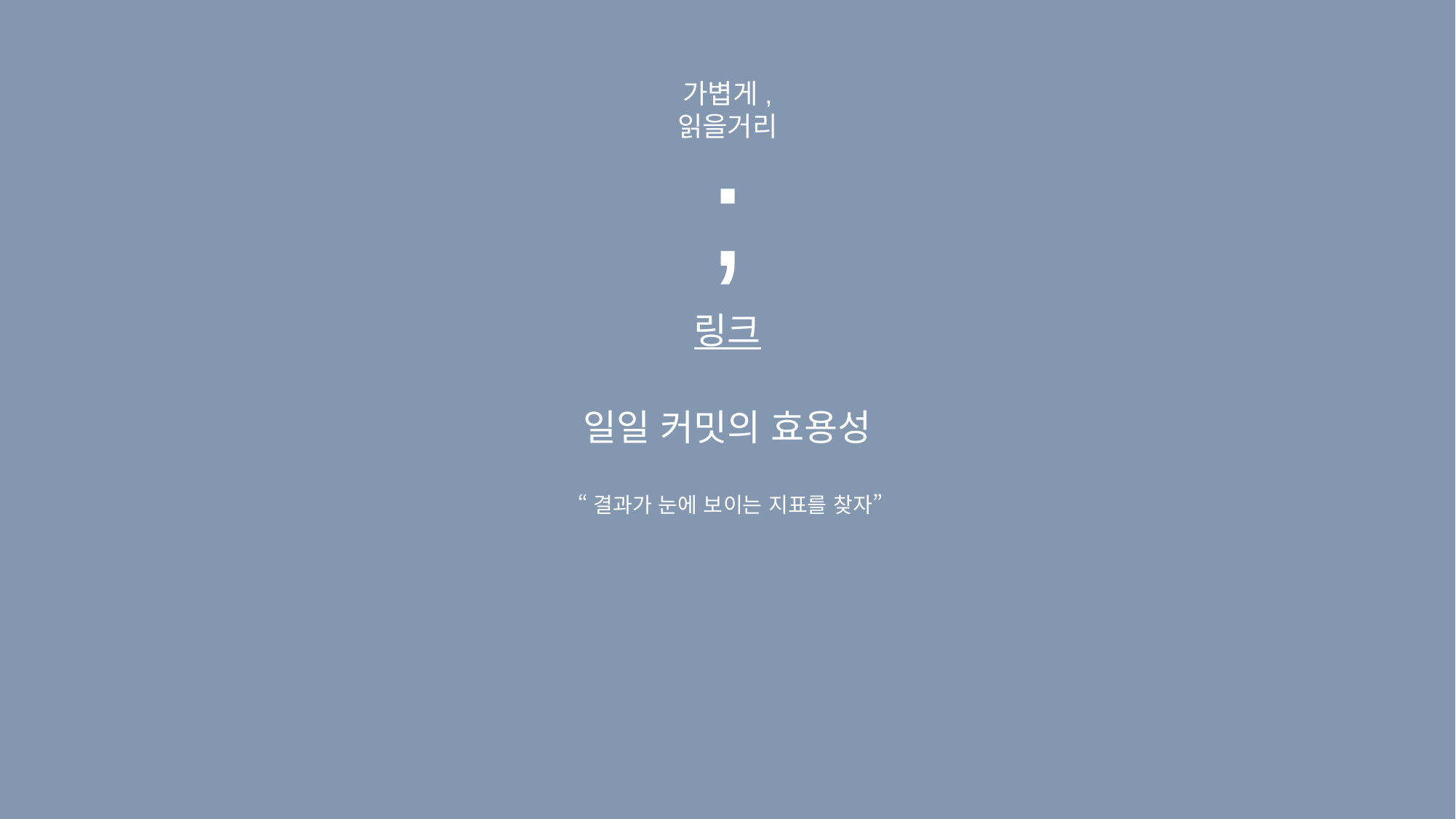

가볍게,
읽을거리
;
링크

일일 커밋의 효용성

 “결과가 눈에 보이는 지표를 찾자”